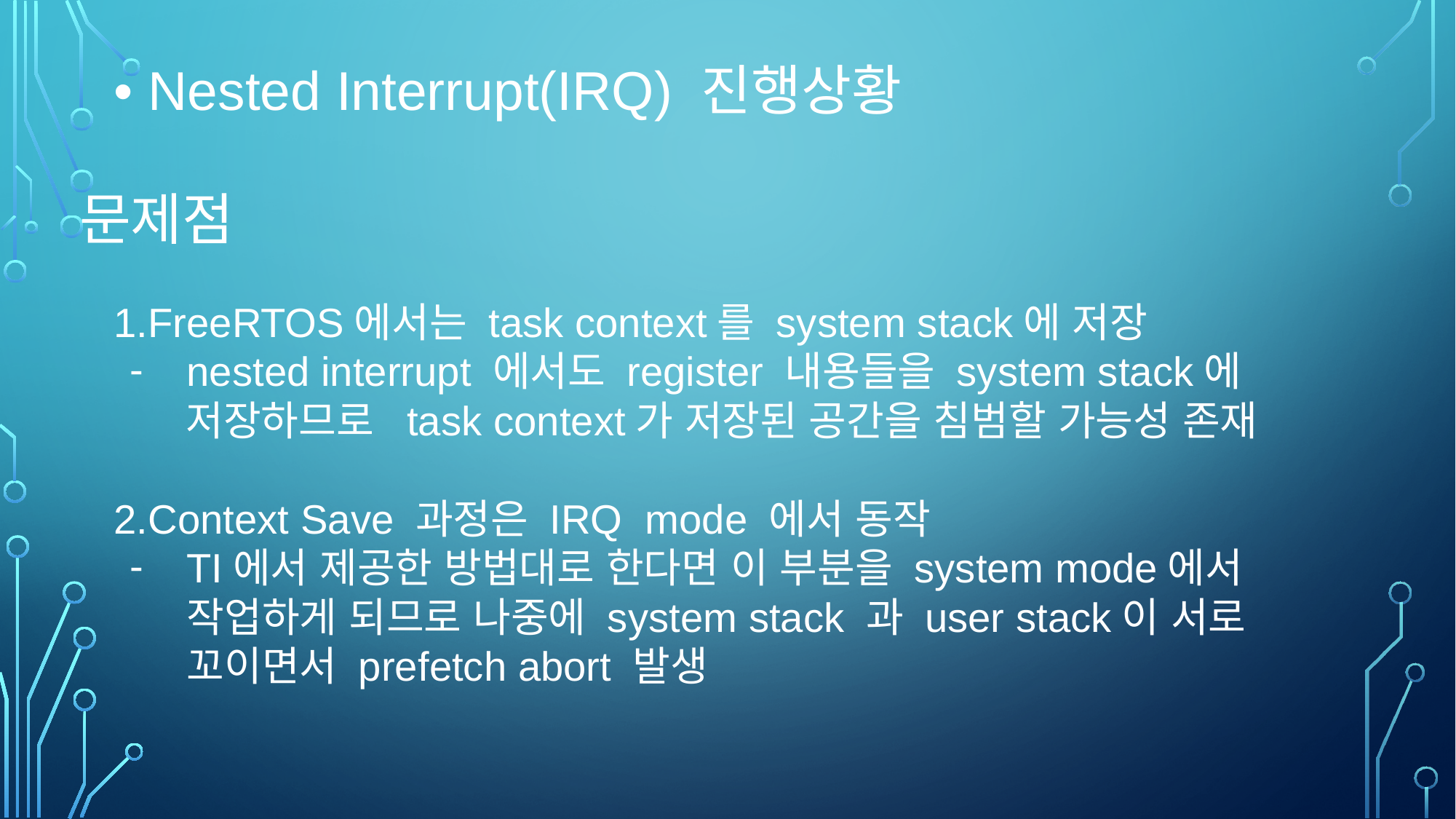

• Nested Interrupt(IRQ) 진행상황
문제점
1.FreeRTOS에서는 task context를 system stack에 저장
nested interrupt 에서도 register 내용들을 system stack에
    저장하므로  task context가 저장된 공간을 침범할 가능성 존재

2.Context Save 과정은 IRQ  mode 에서 동작
TI에서 제공한 방법대로 한다면 이 부분을 system mode에서 작업하게 되므로 나중에 system stack 과 user stack이 서로 꼬이면서 prefetch abort 발생